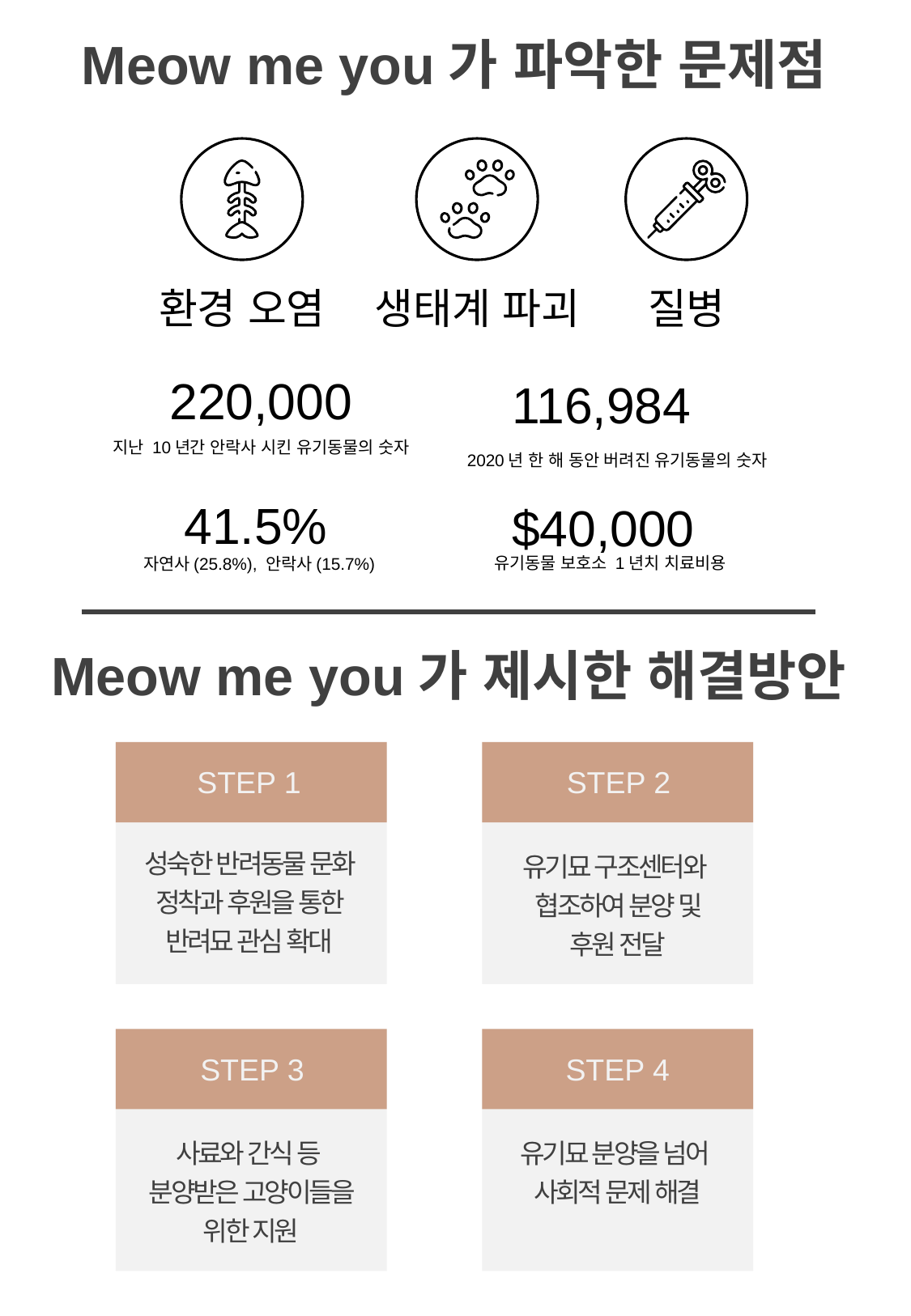

Meow me you가 파악한 문제점

환경 오염
생태계 파괴
질병
# 220,000
116,984
지난 10년간 안락사 시킨 유기동물의 숫자
2020년 한 해 동안 버려진 유기동물의 숫자
41.5%
$40,000
유기동물 보호소 1년치 치료비용
자연사(25.8%), 안락사(15.7%)
Meow me you가 제시한 해결방안

STEP 1
STEP 2
성숙한 반려동물 문화 정착과 후원을 통한 반려묘 관심 확대
유기묘 구조센터와
협조하여 분양 및 후원 전달

STEP 3
STEP 4
사료와 간식 등
분양받은 고양이들을 위한 지원
유기묘 분양을 넘어
사회적 문제 해결